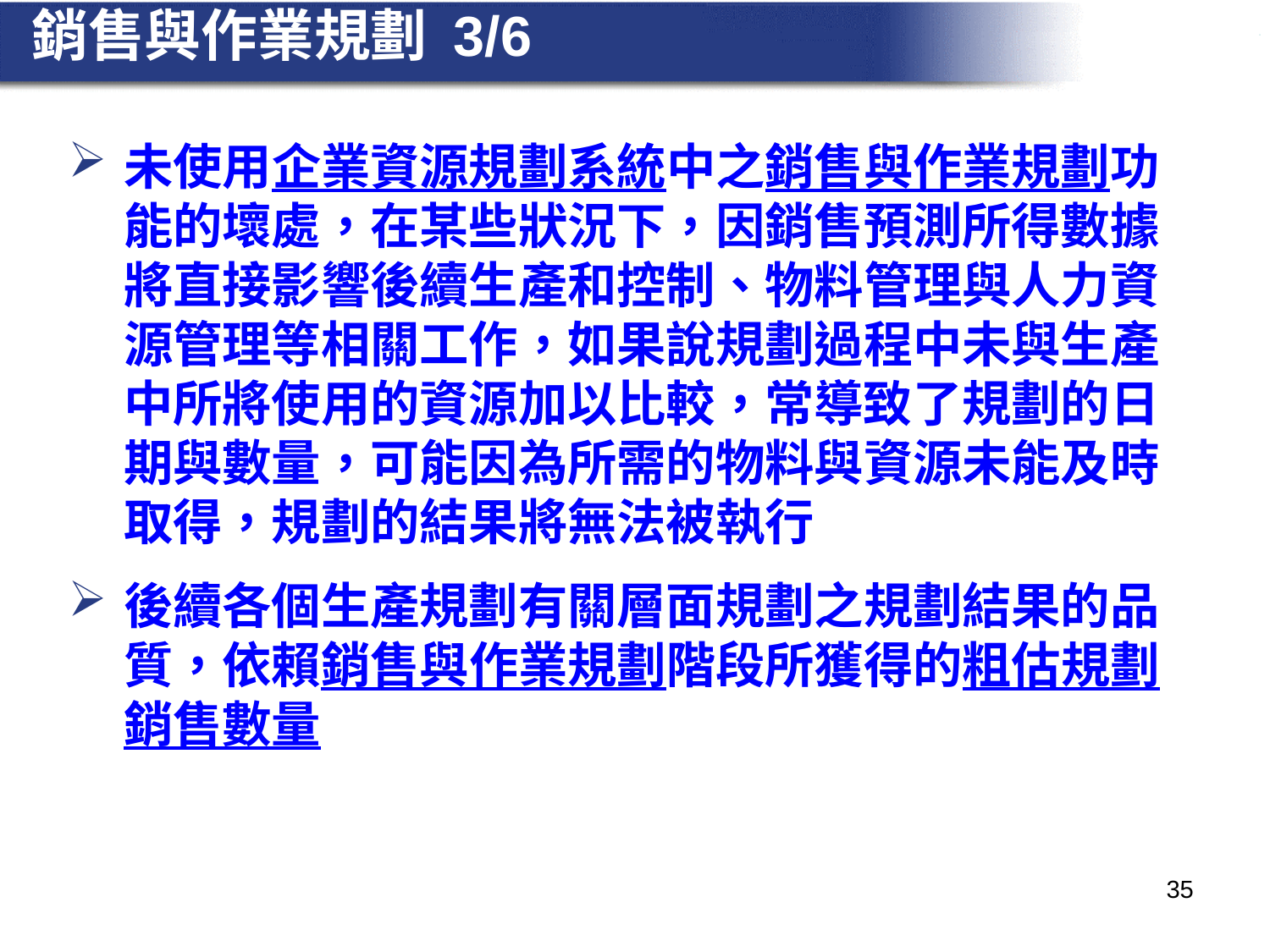

# 銷售與作業規劃 3/6
未使用企業資源規劃系統中之銷售與作業規劃功能的壞處，在某些狀況下，因銷售預測所得數據將直接影響後續生產和控制、物料管理與人力資源管理等相關工作，如果說規劃過程中未與生產中所將使用的資源加以比較，常導致了規劃的日期與數量，可能因為所需的物料與資源未能及時取得，規劃的結果將無法被執行
後續各個生產規劃有關層面規劃之規劃結果的品質，依賴銷售與作業規劃階段所獲得的粗估規劃銷售數量
35